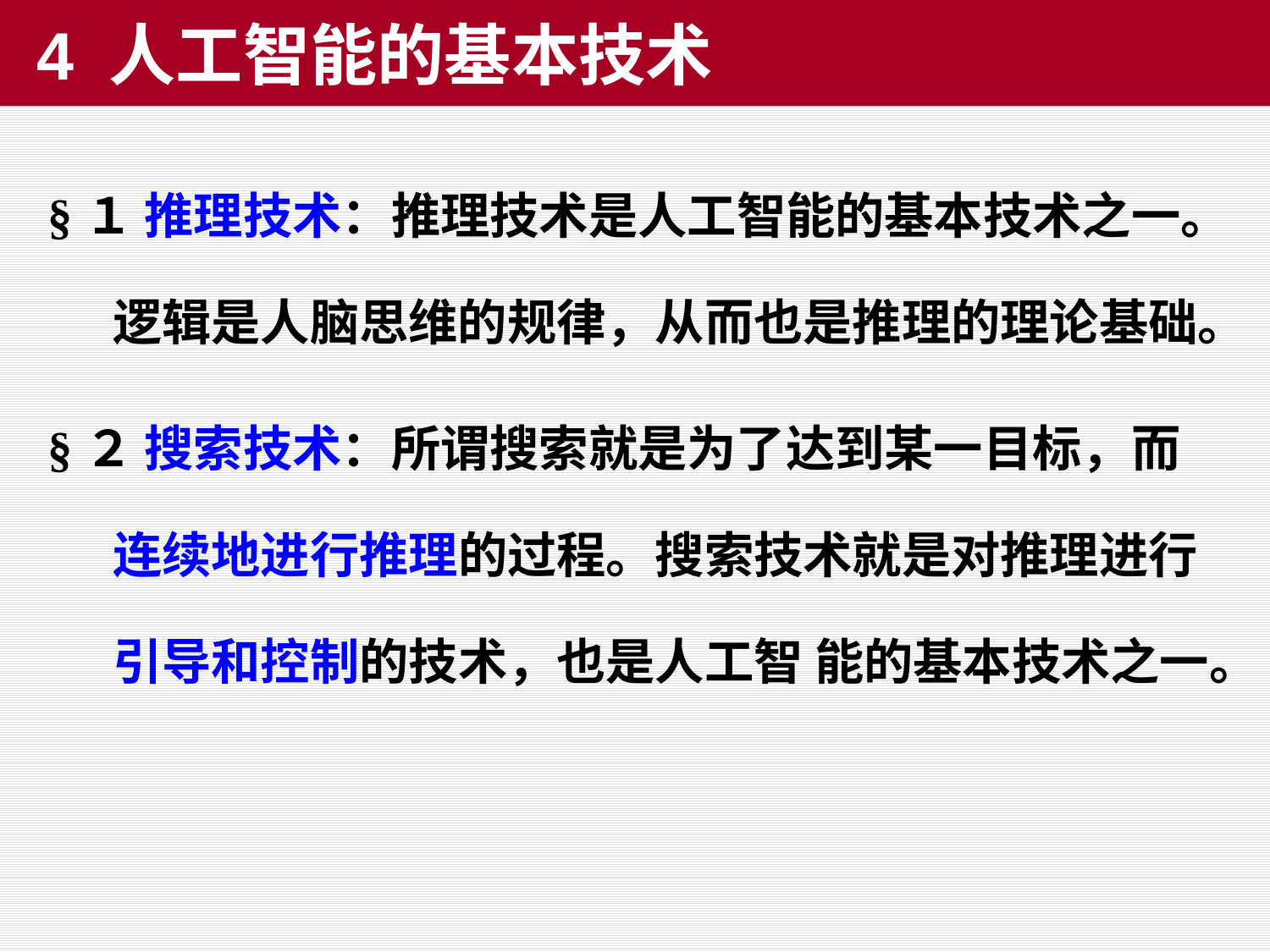

4 人工智能的基本技术
§１ 推理技术：推理技术是人工智能的基本技术之一。逻辑是人脑思维的规律，从而也是推理的理论基础。
§２ 搜索技术：所谓搜索就是为了达到某一目标，而连续地进行推理的过程。搜索技术就是对推理进行引导和控制的技术，也是人工智 能的基本技术之一。